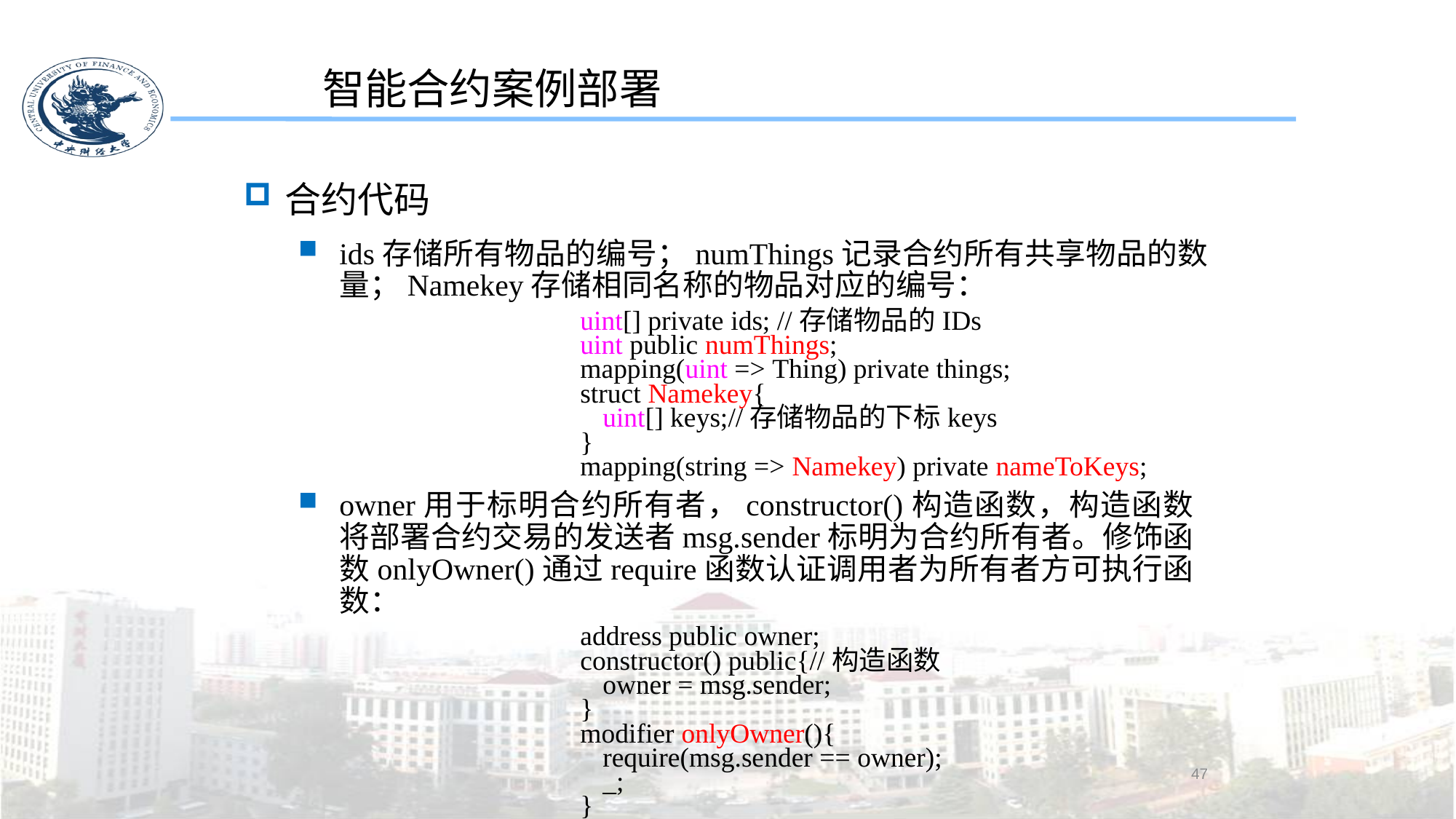

智能合约案例部署
合约代码
ids存储所有物品的编号；numThings记录合约所有共享物品的数量；Namekey存储相同名称的物品对应的编号：
uint[] private ids; //存储物品的IDs
uint public numThings;
mapping(uint => Thing) private things;
struct Namekey{
uint[] keys;//存储物品的下标keys
}
mapping(string => Namekey) private nameToKeys;
owner用于标明合约所有者，constructor()构造函数，构造函数将部署合约交易的发送者msg.sender标明为合约所有者。修饰函数onlyOwner()通过require函数认证调用者为所有者方可执行函数：
address public owner;
constructor() public{//构造函数
owner = msg.sender;
}
modifier onlyOwner(){
require(msg.sender == owner);
_;
}
47